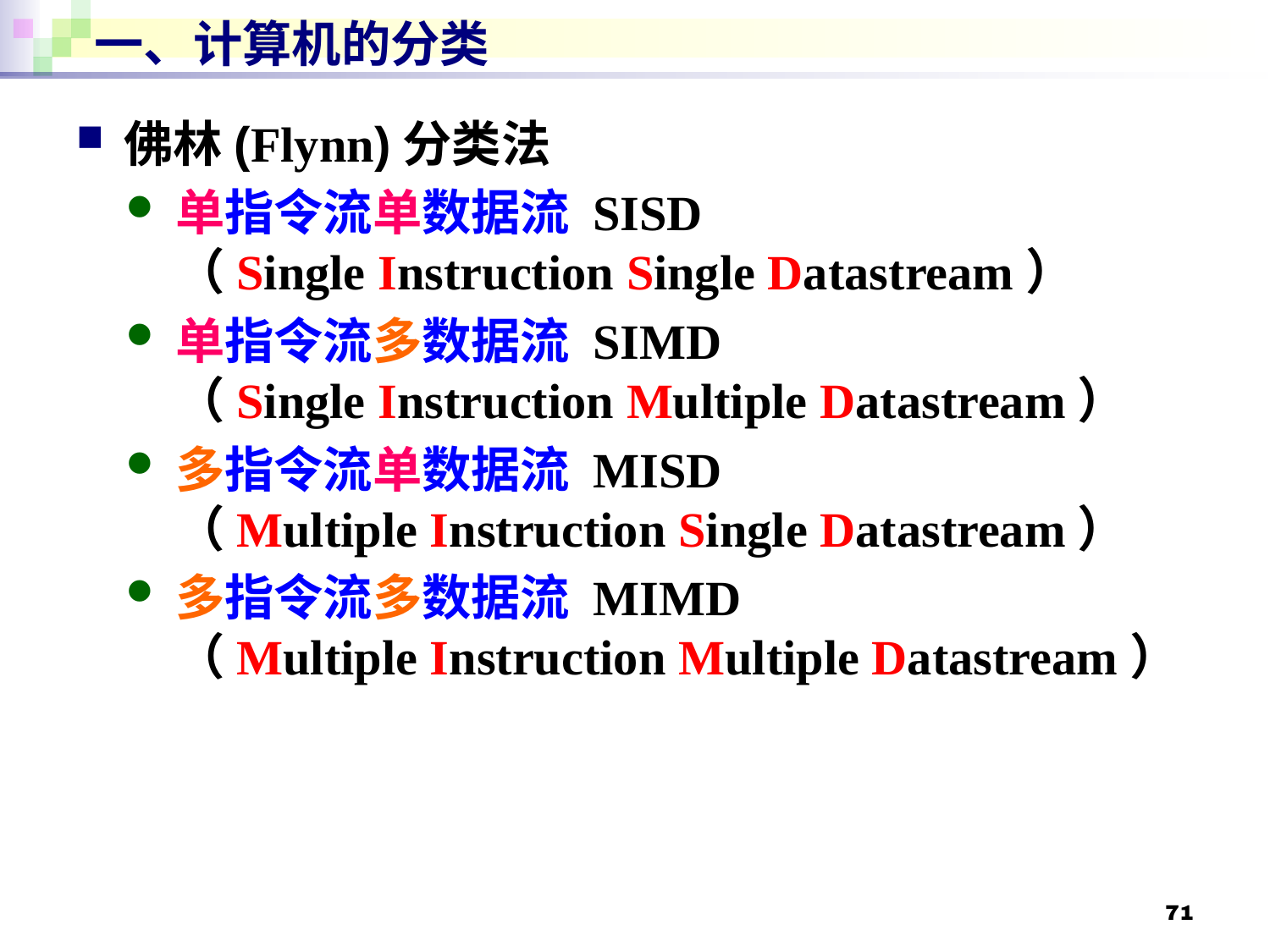

# 一、计算机的分类
佛林(Flynn)分类法
单指令流单数据流 SISD
（Single Instruction Single Datastream）
单指令流多数据流 SIMD
（Single Instruction Multiple Datastream）
多指令流单数据流 MISD
（Multiple Instruction Single Datastream）
多指令流多数据流 MIMD
（Multiple Instruction Multiple Datastream）
71